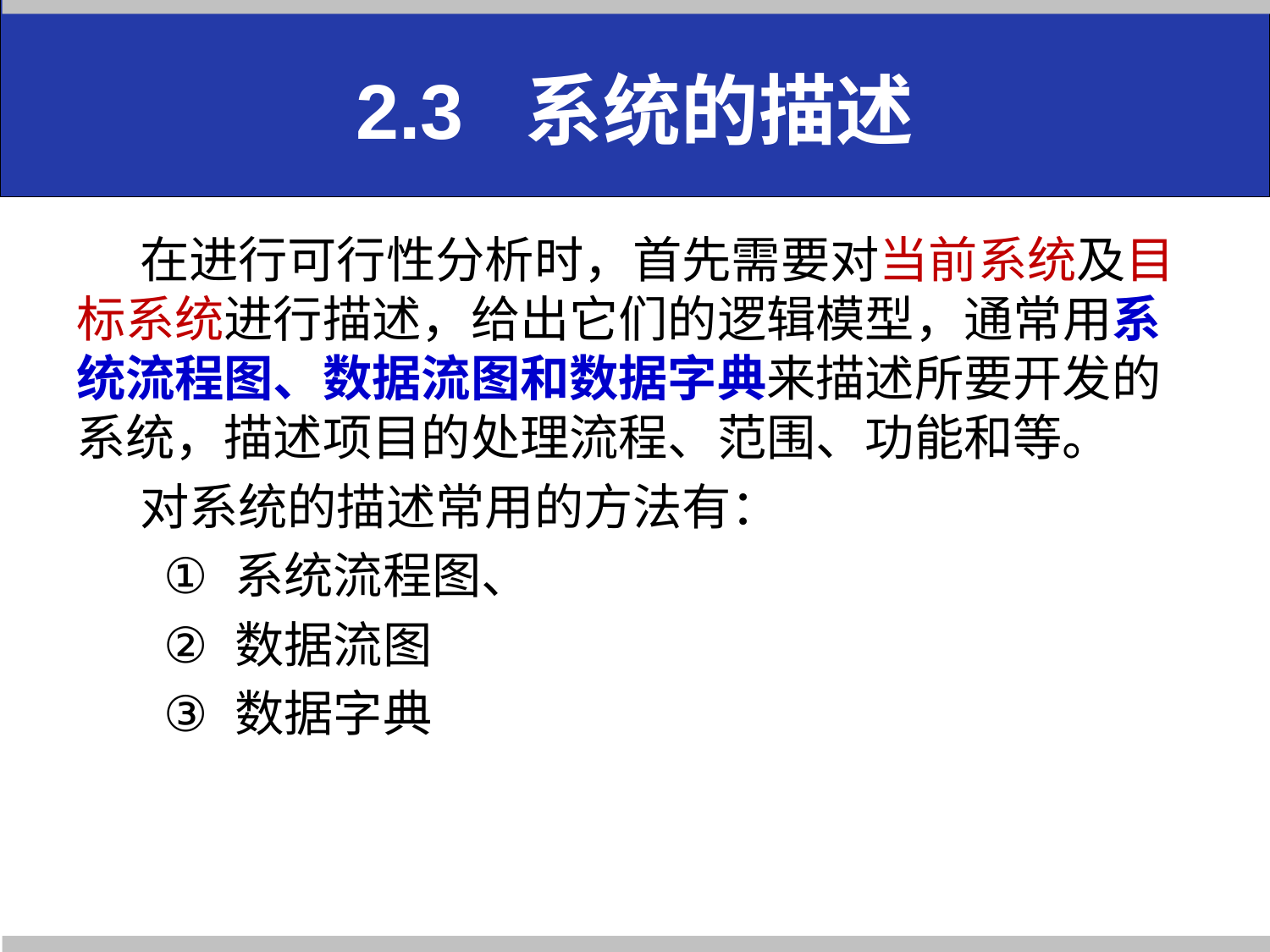

# 2.3  系统的描述
在进行可行性分析时，首先需要对当前系统及目标系统进行描述，给出它们的逻辑模型，通常用系统流程图、数据流图和数据字典来描述所要开发的系统，描述项目的处理流程、范围、功能和等。
对系统的描述常用的方法有：
系统流程图、
数据流图
数据字典